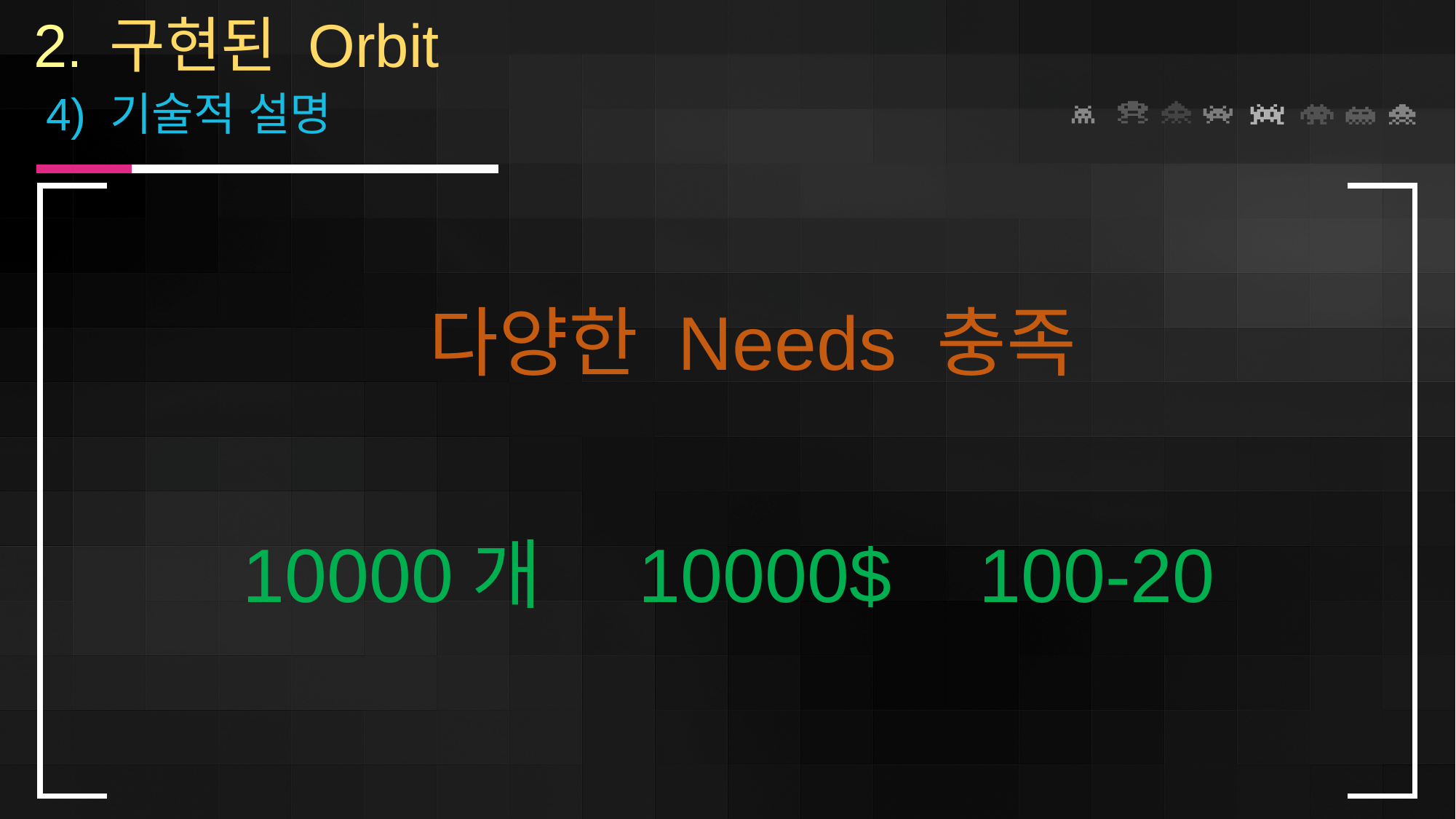

2. 구현된 Orbit

 4) 기술적 설명

다양한 Needs 충족
10000개
10000$
100-20